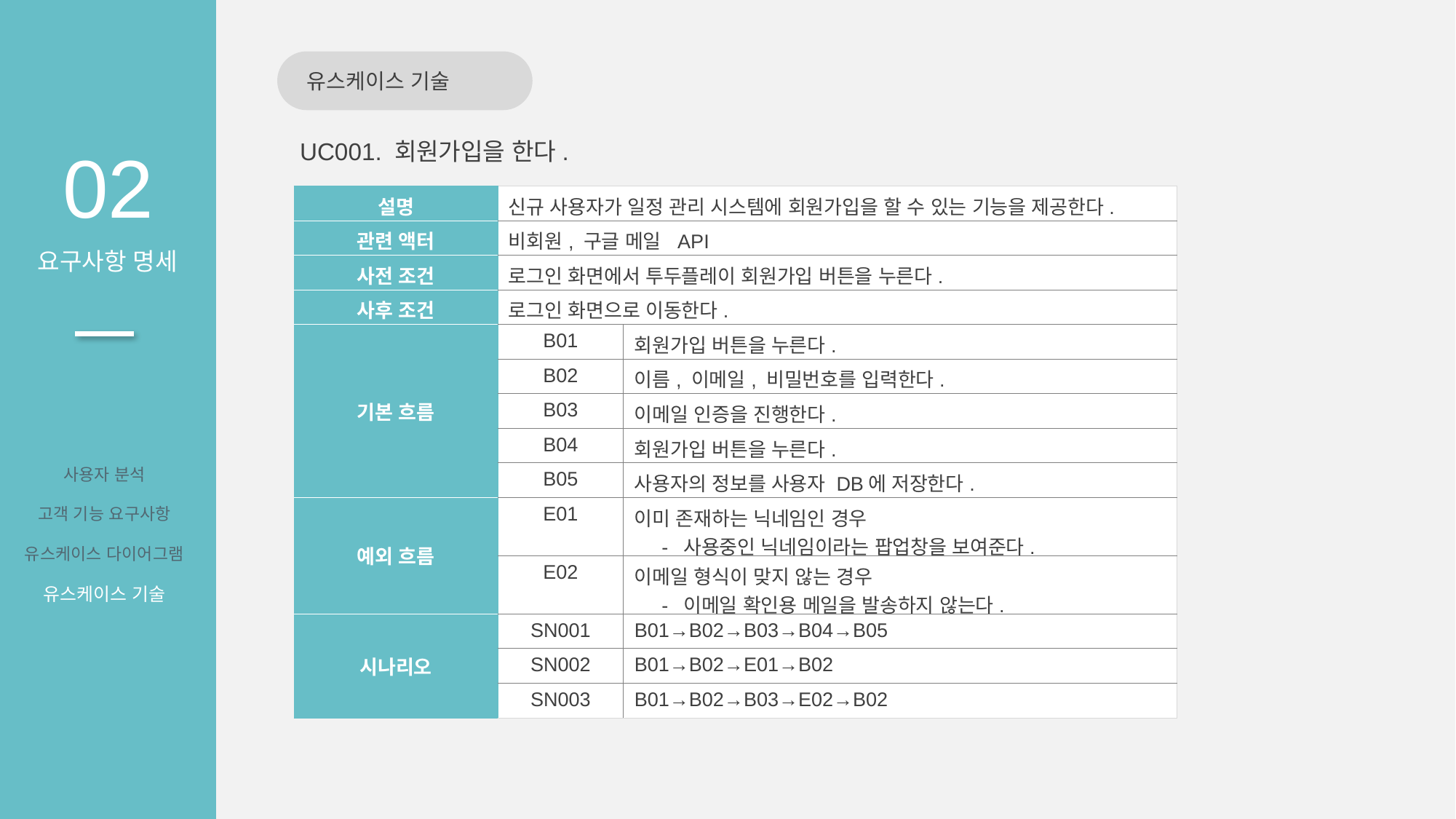

유스케이스 기술
02
요구사항 명세
UC001. 회원가입을 한다.
| 설명 | 신규 사용자가 일정 관리 시스템에 회원가입을 할 수 있는 기능을 제공한다. |  |
| --- | --- | --- |
| 관련 액터 | 비회원, 구글 메일 API |  |
| 사전 조건 | 로그인 화면에서 투두플레이 회원가입 버튼을 누른다. |  |
| 사후 조건 | 로그인 화면으로 이동한다. |  |
| 기본 흐름 | B01 | 회원가입 버튼을 누른다. |
|  | B02 | 이름, 이메일, 비밀번호를 입력한다. |
|  | B03 | 이메일 인증을 진행한다. |
|  | B04 | 회원가입 버튼을 누른다. |
|  | B05 | 사용자의 정보를 사용자 DB에 저장한다. |
| 예외 흐름 | E01 | 이미 존재하는 닉네임인 경우 - 사용중인 닉네임이라는 팝업창을 보여준다. |
|  | E02 | 이메일 형식이 맞지 않는 경우 - 이메일 확인용 메일을 발송하지 않는다. |
| 시나리오 | SN001 | B01→B02→B03→B04→B05 |
|  | SN002 | B01→B02→E01→B02 |
|  | SN003 | B01→B02→B03→E02→B02 |
사용자 분석
고객 기능 요구사항
유스케이스 다이어그램
유스케이스 기술